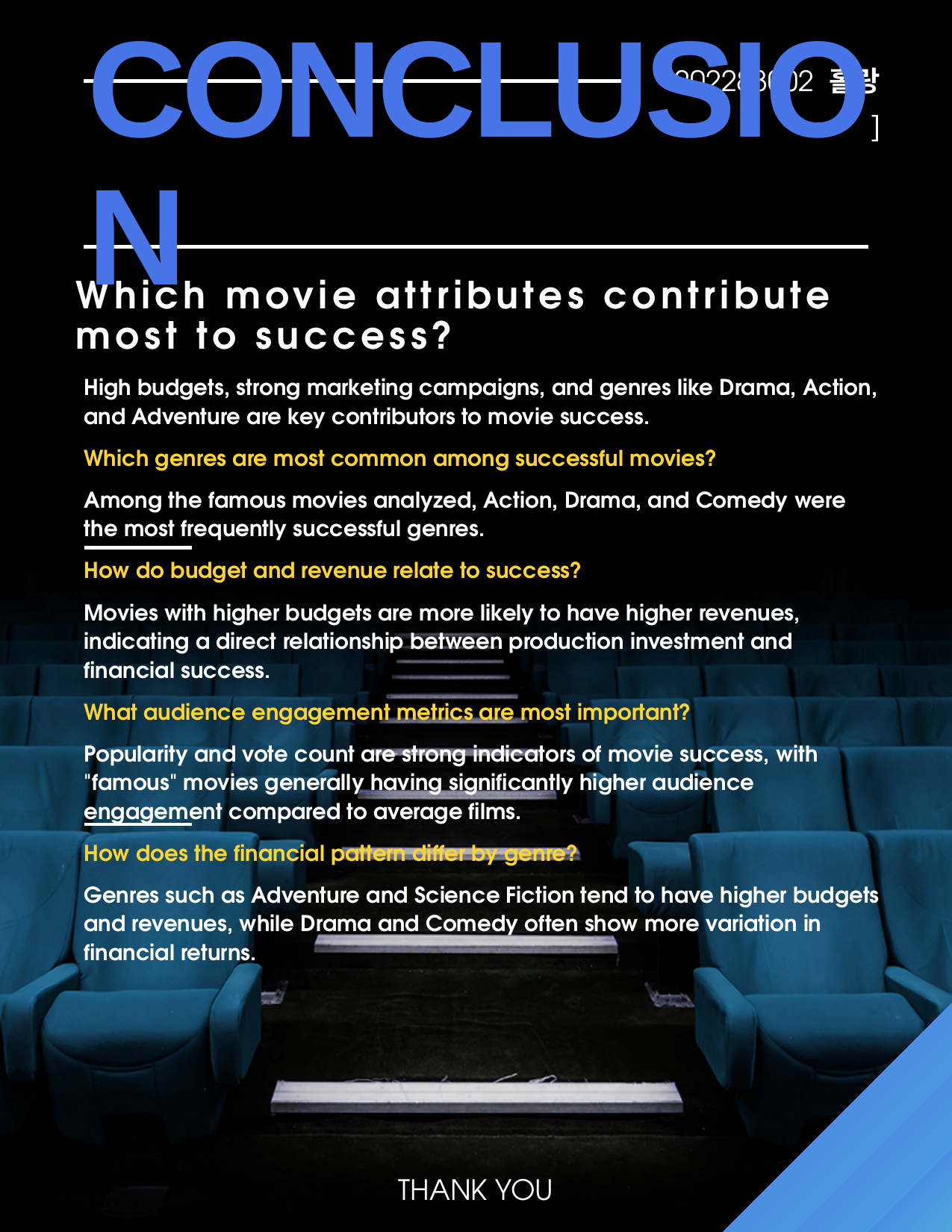

202288002 홀랑
]
# conclusion
Which movie attributes contribute most to success?

High budgets, strong marketing campaigns, and genres like Drama, Action, and Adventure are key contributors to movie success.
Which genres are most common among successful movies?
Among the famous movies analyzed, Action, Drama, and Comedy were the most frequently successful genres.
How do budget and revenue relate to success?
Movies with higher budgets are more likely to have higher revenues, indicating a direct relationship between production investment and financial success.
What audience engagement metrics are most important?
Popularity and vote count are strong indicators of movie success, with "famous" movies generally having significantly higher audience engagement compared to average films.
How does the financial pattern differ by genre?
Genres such as Adventure and Science Fiction tend to have higher budgets and revenues, while Drama and Comedy often show more variation in financial returns.
THANK YOU